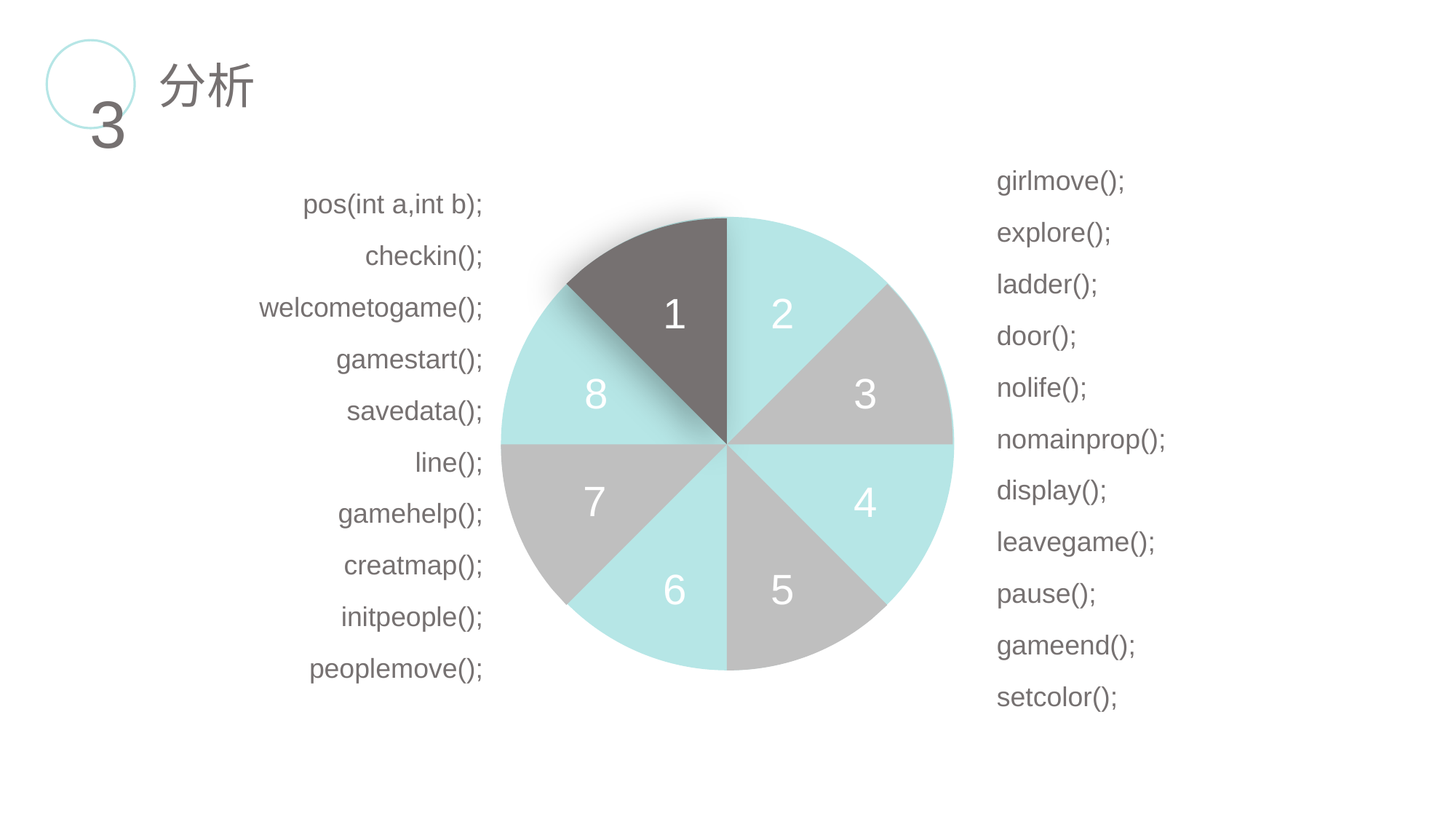

分析
3
girlmove();

explore();

ladder();

door();

nolife();

nomainprop();

display();

leavegame();

pause();

gameend();

setcolor();
pos(int a,int b);

checkin();

welcometogame();

gamestart();

savedata();

line();

gamehelp();

creatmap();

initpeople();

peoplemove();

1
2
3
8

7
4
6
5